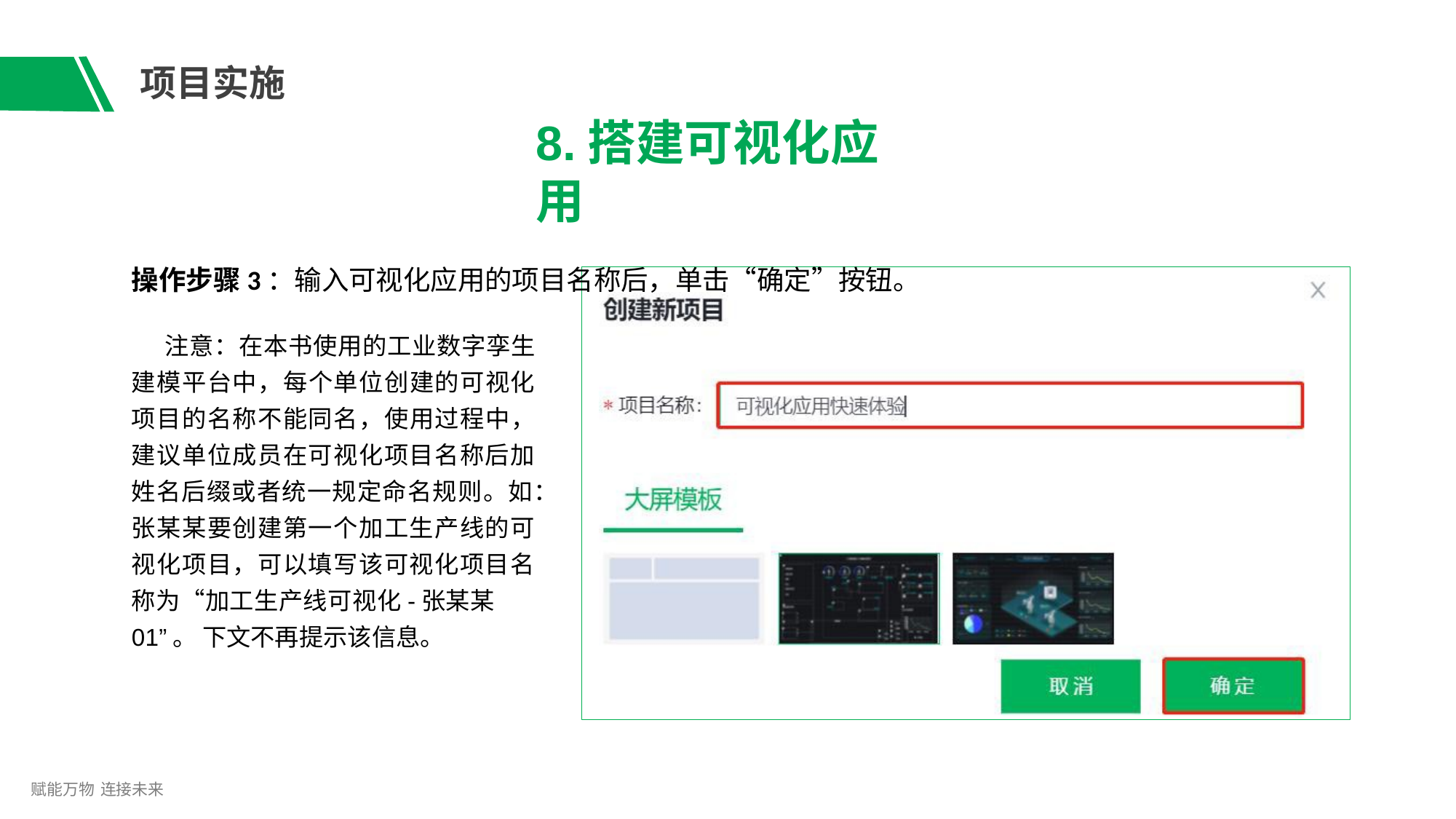

# 项目实施
8.搭建可视化应用
操作步骤3：输入可视化应用的项目名称后，单击“确定”按钮。

注意：在本书使用的工业数字孪生 建模平台中，每个单位创建的可视化 项目的名称不能同名，使用过程中，  建议单位成员在可视化项目名称后加 姓名后缀或者统一规定命名规则。如： 张某某要创建第一个加工生产线的可 视化项目，可以填写该可视化项目名 称为“加工生产线可视化-张某某01”。 下文不再提示该信息。
赋能万物 连接未来